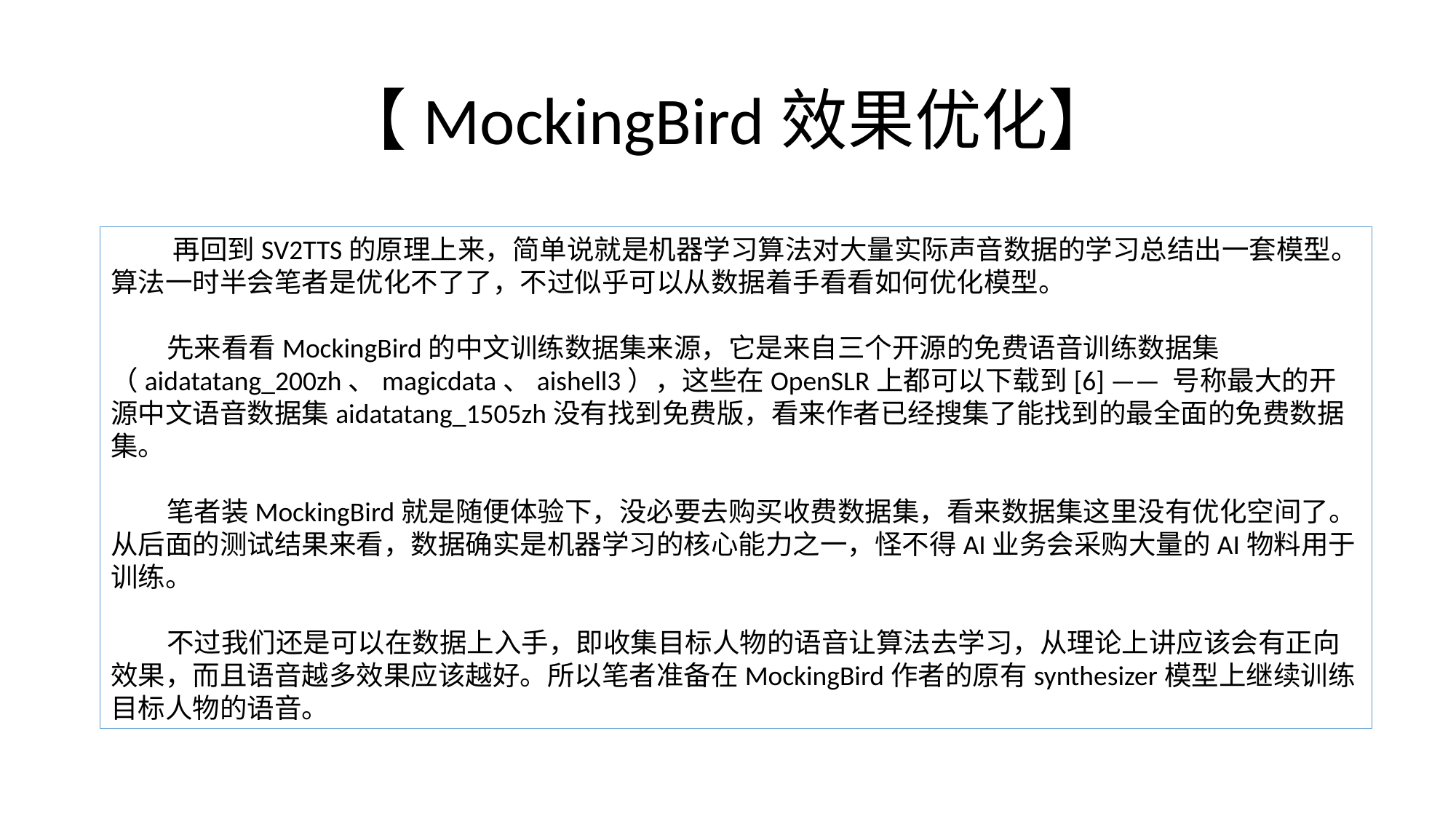

# 【MockingBird效果优化】
         再回到SV2TTS的原理上来，简单说就是机器学习算法对大量实际声音数据的学习总结出一套模型。算法一时半会笔者是优化不了了，不过似乎可以从数据着手看看如何优化模型。

        先来看看MockingBird的中文训练数据集来源，它是来自三个开源的免费语音训练数据集（aidatatang_200zh、magicdata、aishell3），这些在OpenSLR上都可以下载到[6] —— 号称最大的开源中文语音数据集aidatatang_1505zh没有找到免费版，看来作者已经搜集了能找到的最全面的免费数据集。

        笔者装MockingBird就是随便体验下，没必要去购买收费数据集，看来数据集这里没有优化空间了。从后面的测试结果来看，数据确实是机器学习的核心能力之一，怪不得AI业务会采购大量的AI物料用于训练。

        不过我们还是可以在数据上入手，即收集目标人物的语音让算法去学习，从理论上讲应该会有正向效果，而且语音越多效果应该越好。所以笔者准备在MockingBird作者的原有synthesizer模型上继续训练目标人物的语音。